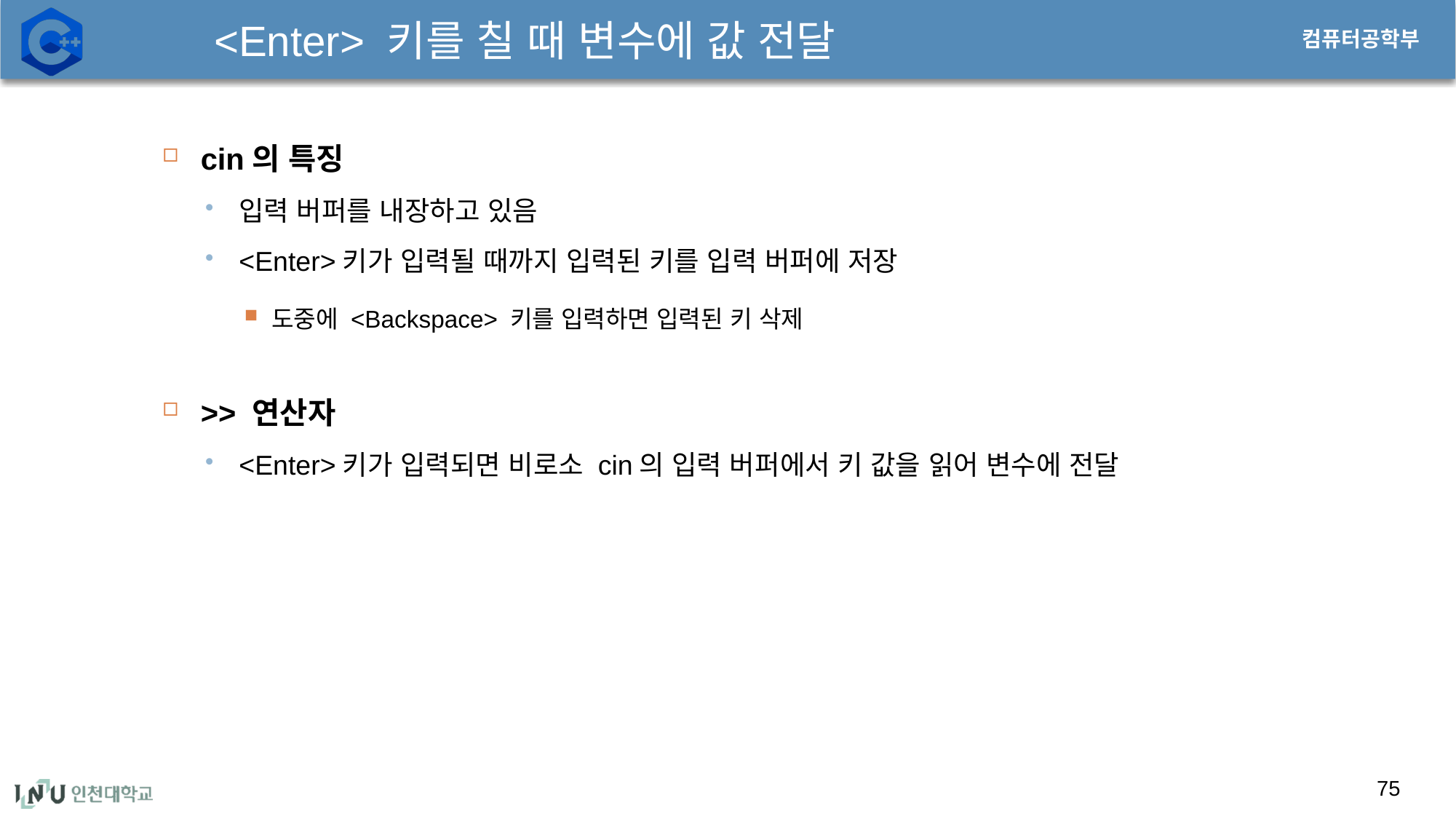

# <Enter> 키를 칠 때 변수에 값 전달
75
cin의 특징
입력 버퍼를 내장하고 있음
<Enter>키가 입력될 때까지 입력된 키를 입력 버퍼에 저장
도중에 <Backspace> 키를 입력하면 입력된 키 삭제

>> 연산자
<Enter>키가 입력되면 비로소 cin의 입력 버퍼에서 키 값을 읽어 변수에 전달